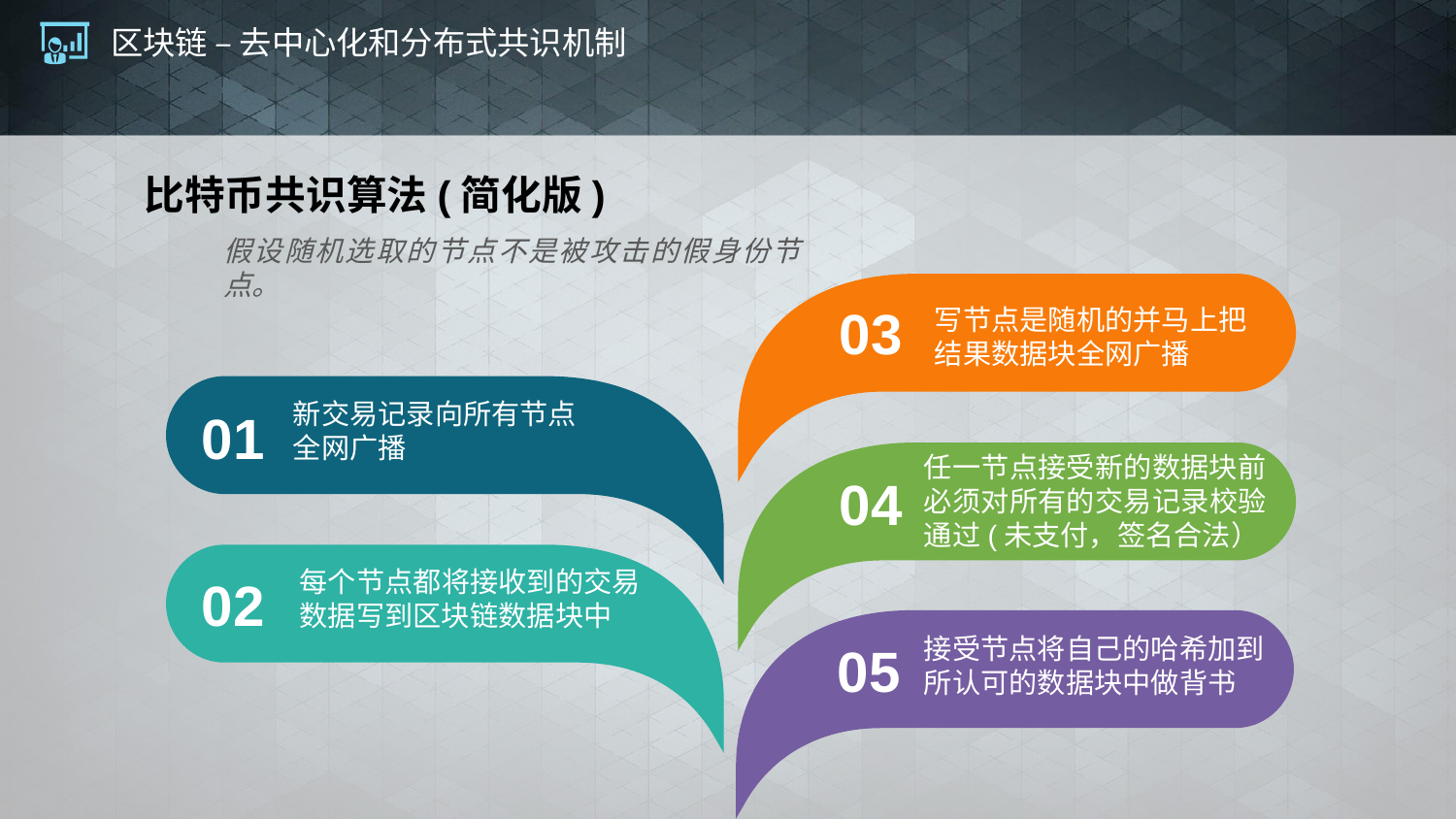

# 区块链 – 去中心化和分布式共识机制

比特币共识算法(简化版)
假设随机选取的节点不是被攻击的假身份节点。

03
写节点是随机的并马上把结果数据块全网广播

新交易记录向所有节点全网广播
01

任一节点接受新的数据块前必须对所有的交易记录校验通过(未支付，签名合法）
04

每个节点都将接收到的交易数据写到区块链数据块中
02

接受节点将自己的哈希加到所认可的数据块中做背书
05